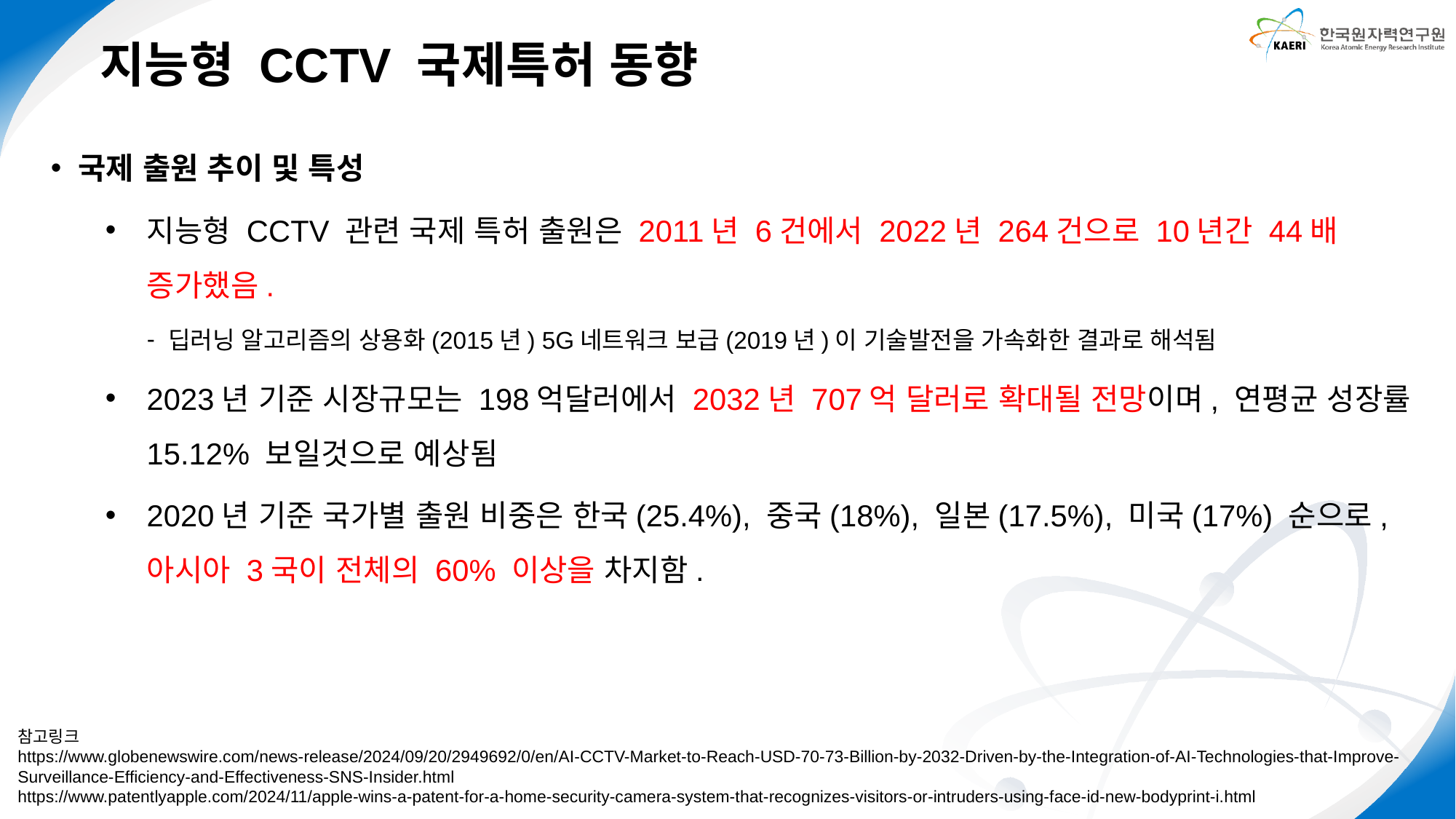

지능형 CCTV 국제특허 동향
국제 출원 추이 및 특성
지능형 CCTV 관련 국제 특허 출원은 2011년 6건에서 2022년 264건으로 10년간 44배 증가했음.
딥러닝 알고리즘의 상용화(2015년) 5G네트워크 보급(2019년)이 기술발전을 가속화한 결과로 해석됨
2023년 기준 시장규모는 198억달러에서 2032년 707억 달러로 확대될 전망이며, 연평균 성장률 15.12% 보일것으로 예상됨
2020년 기준 국가별 출원 비중은 한국(25.4%), 중국(18%), 일본(17.5%), 미국(17%) 순으로, 아시아 3국이 전체의 60% 이상을 차지함.

참고링크
https://www.globenewswire.com/news-release/2024/09/20/2949692/0/en/AI-CCTV-Market-to-Reach-USD-70-73-Billion-by-2032-Driven-by-the-Integration-of-AI-Technologies-that-Improve-Surveillance-Efficiency-and-Effectiveness-SNS-Insider.html
https://www.patentlyapple.com/2024/11/apple-wins-a-patent-for-a-home-security-camera-system-that-recognizes-visitors-or-intruders-using-face-id-new-bodyprint-i.html